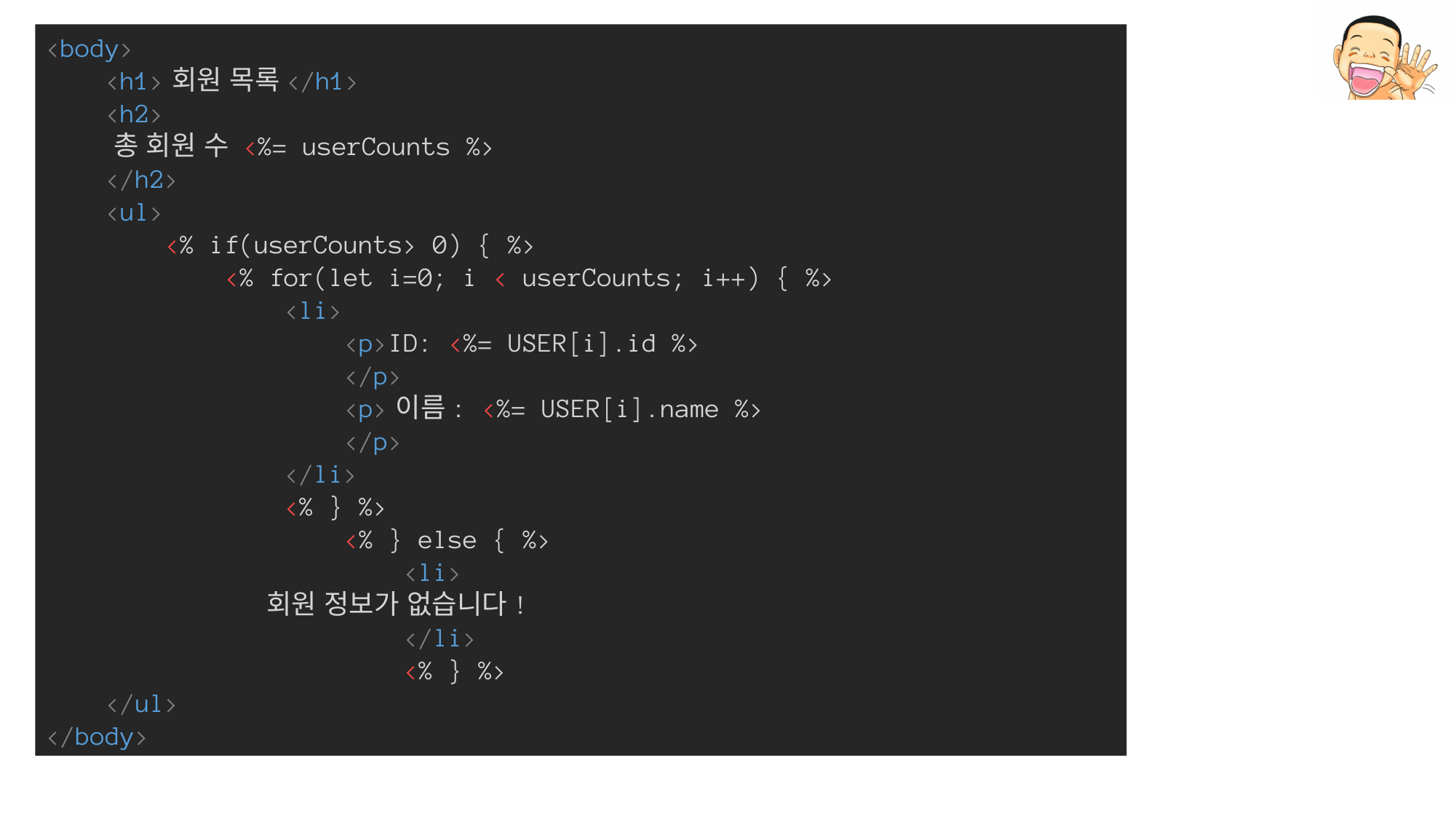

<body>
    <h1>회원 목록</h1>
    <h2>
        총 회원 수 <%= userCounts %>
    </h2>
    <ul>
        <% if(userCounts> 0) { %>
            <% for(let i=0; i < userCounts; i++) { %>
                <li>
                    <p>ID: <%= USER[i].id %>
                    </p>
                    <p>이름: <%= USER[i].name %>
                    </p>
                </li>
                <% } %>
                    <% } else { %>
                        <li>
                            회원 정보가 없습니다!
                        </li>
                        <% } %>
    </ul>
</body>